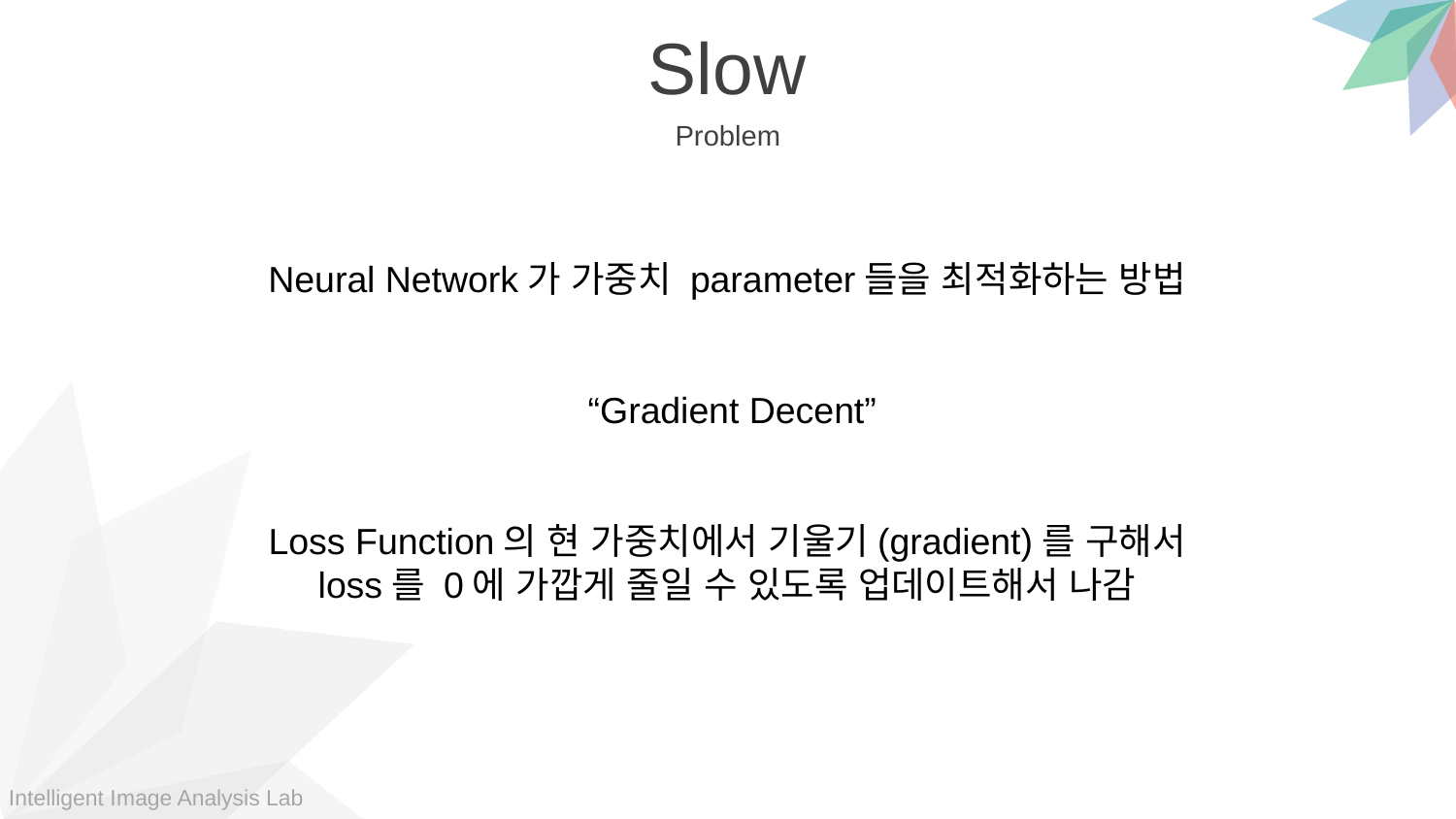

Slow
Problem
Neural Network가 가중치 parameter들을 최적화하는 방법

 “Gradient Decent”

Loss Function의 현 가중치에서 기울기(gradient)를 구해서 loss를 0에 가깝게 줄일 수 있도록 업데이트해서 나감